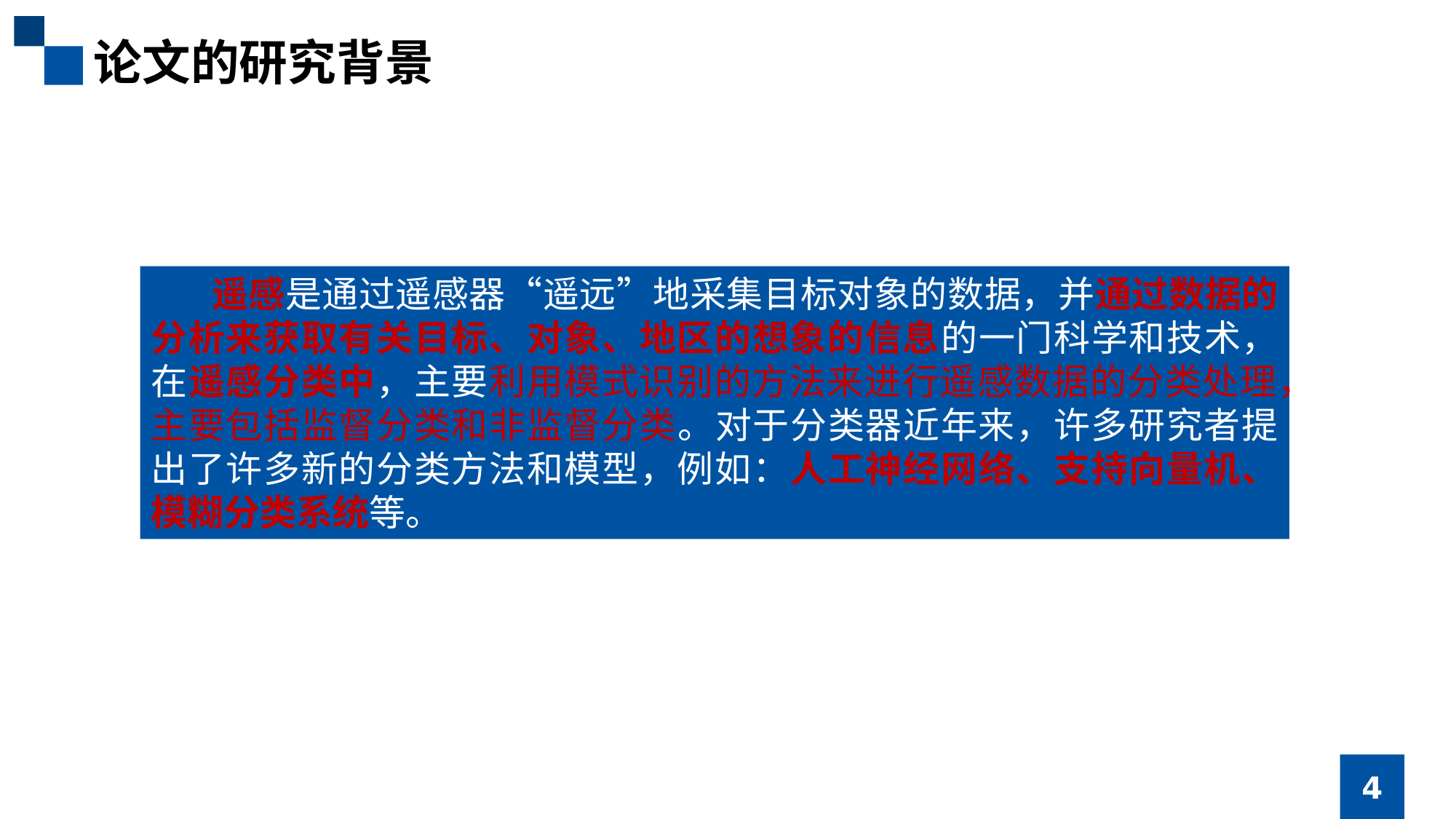

论文的研究背景
      遥感是通过遥感器“遥远”地采集目标对象的数据，并通过数据的分析来获取有关目标、对象、地区的想象的信息的一门科学和技术，在遥感分类中，主要利用模式识别的方法来进行遥感数据的分类处理，主要包括监督分类和非监督分类。对于分类器近年来，许多研究者提出了许多新的分类方法和模型，例如：人工神经网络、支持向量机、模糊分类系统等。
4